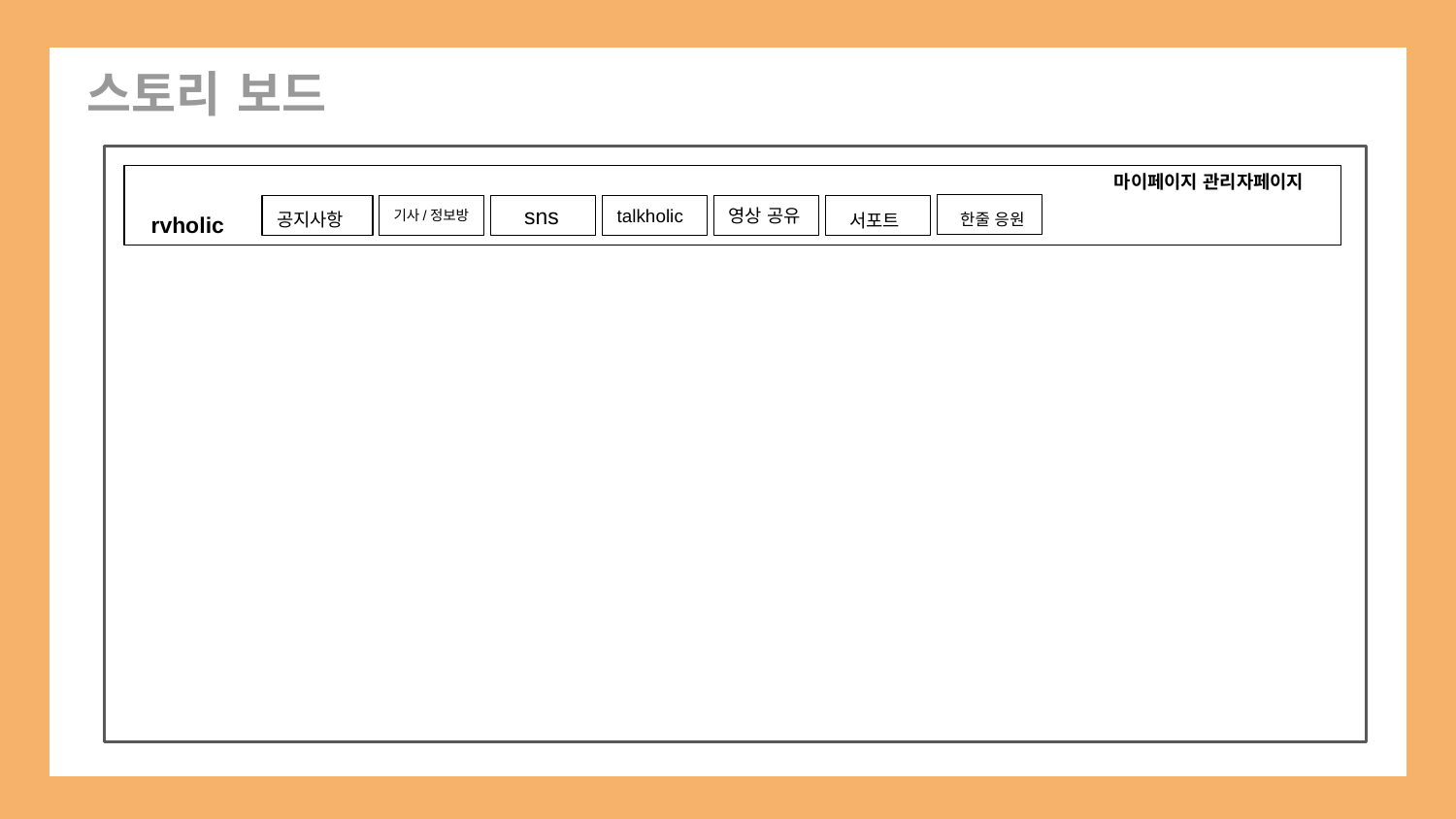

스토리 보드

마이페이지 관리자페이지

 한줄 응원

공지사항
기사/정보방
   sns
talkholic
영상 공유

 서포트

rvholic